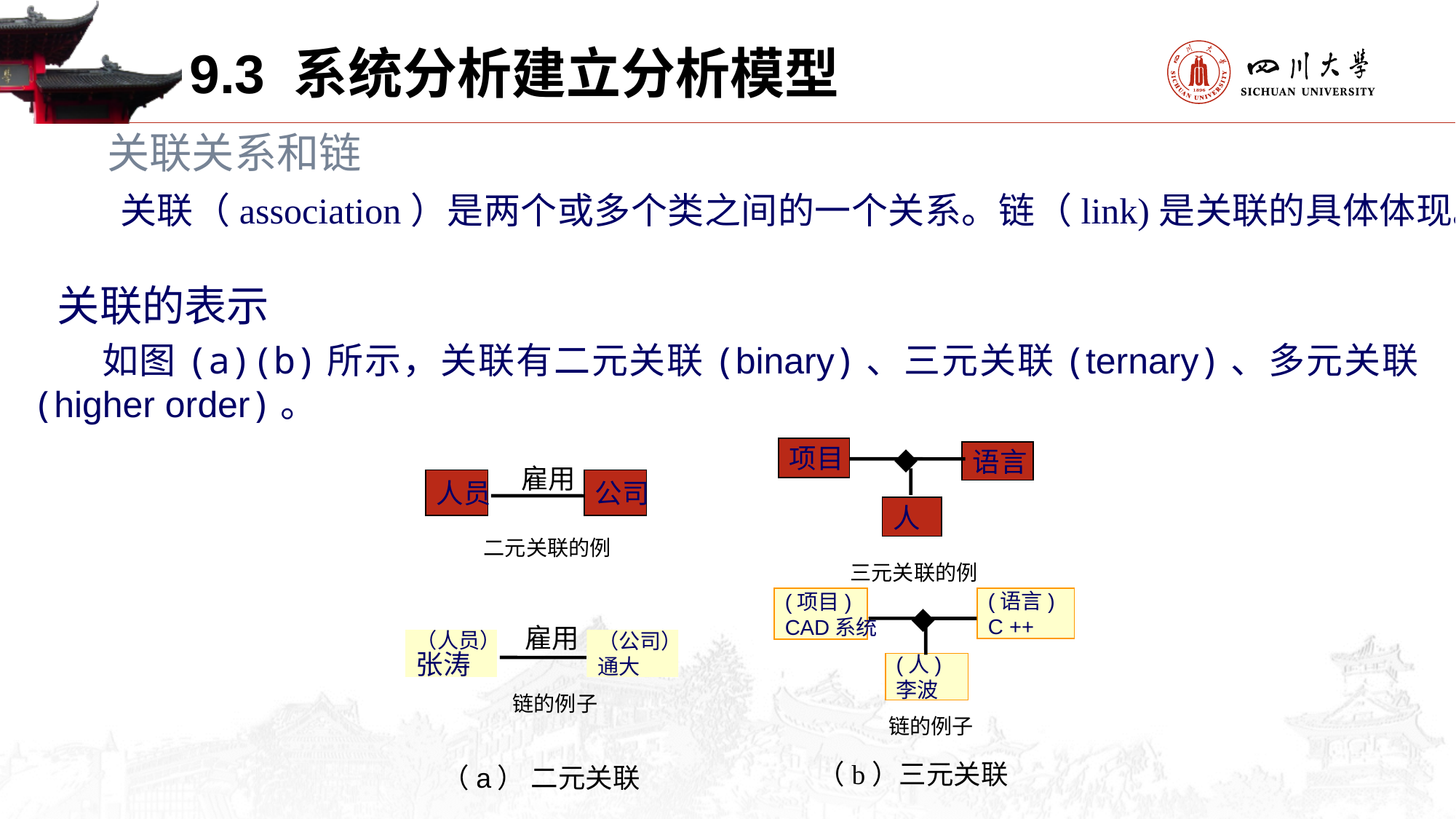

9.3 系统分析建立分析模型

关联关系和链
	关联（association）是两个或多个类之间的一个关系。链（link)是关联的具体体现。
  关联的表示
　　如图(a)(b)所示，关联有二元关联(binary)、三元关联(ternary)、多元关联(higher order)。
◆
项目
语言

人
三元关联的例
雇用
人员
公司

二元关联的例
(项目)
CAD系统
(语言)
C ++
◆

(人)
李波
链的例子
雇用
（人员）
张涛
（公司）
通大

链的例子
（b）三元关联
（a） 二元关联